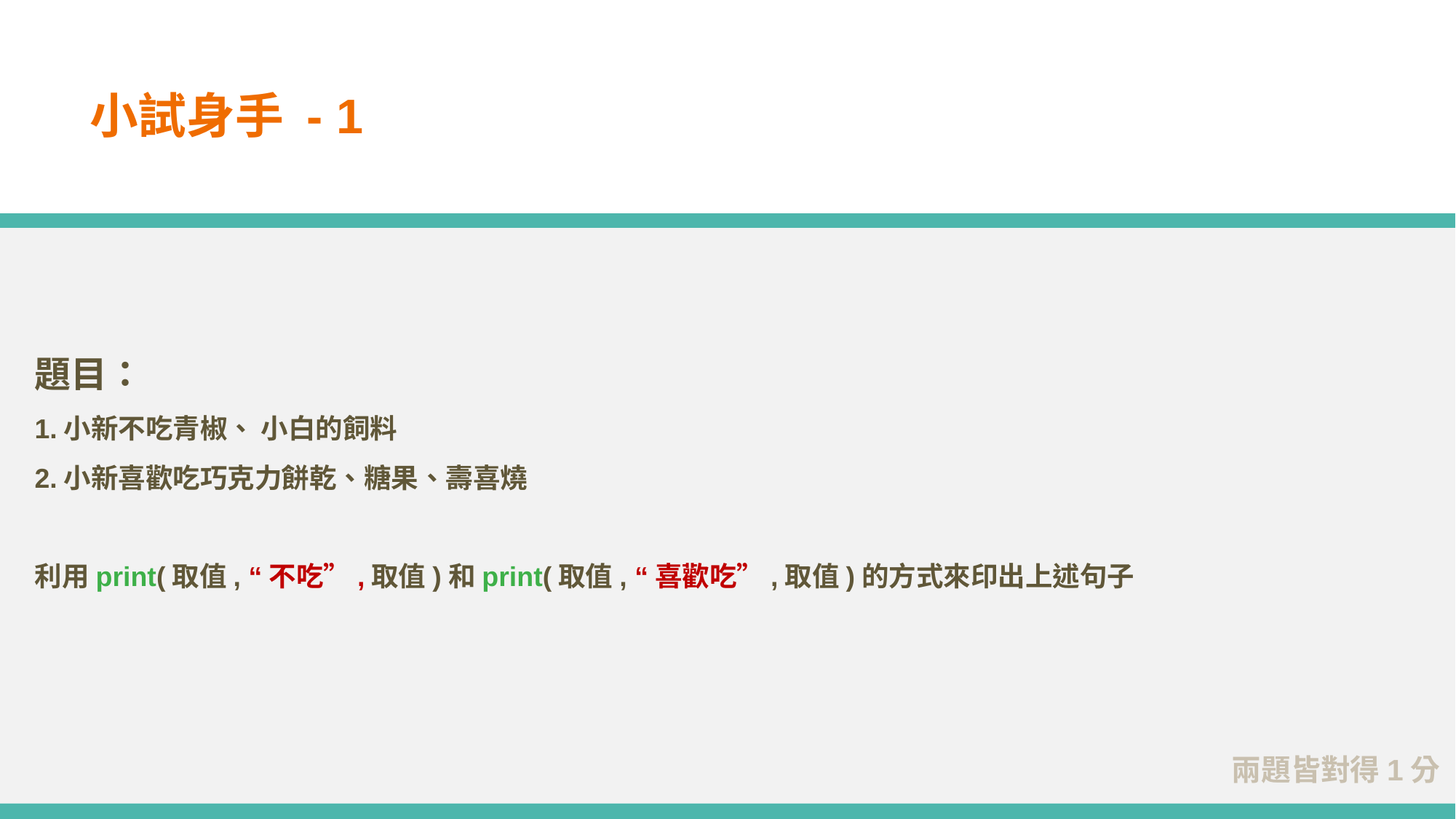

小試身手 - 1

題目：
1.小新不吃青椒、 小白的飼料
2.小新喜歡吃巧克力餅乾、糖果、壽喜燒

利用print(取值, “不吃”,取值)和print(取值, “喜歡吃”,取值)的方式來印出上述句子
兩題皆對得1分